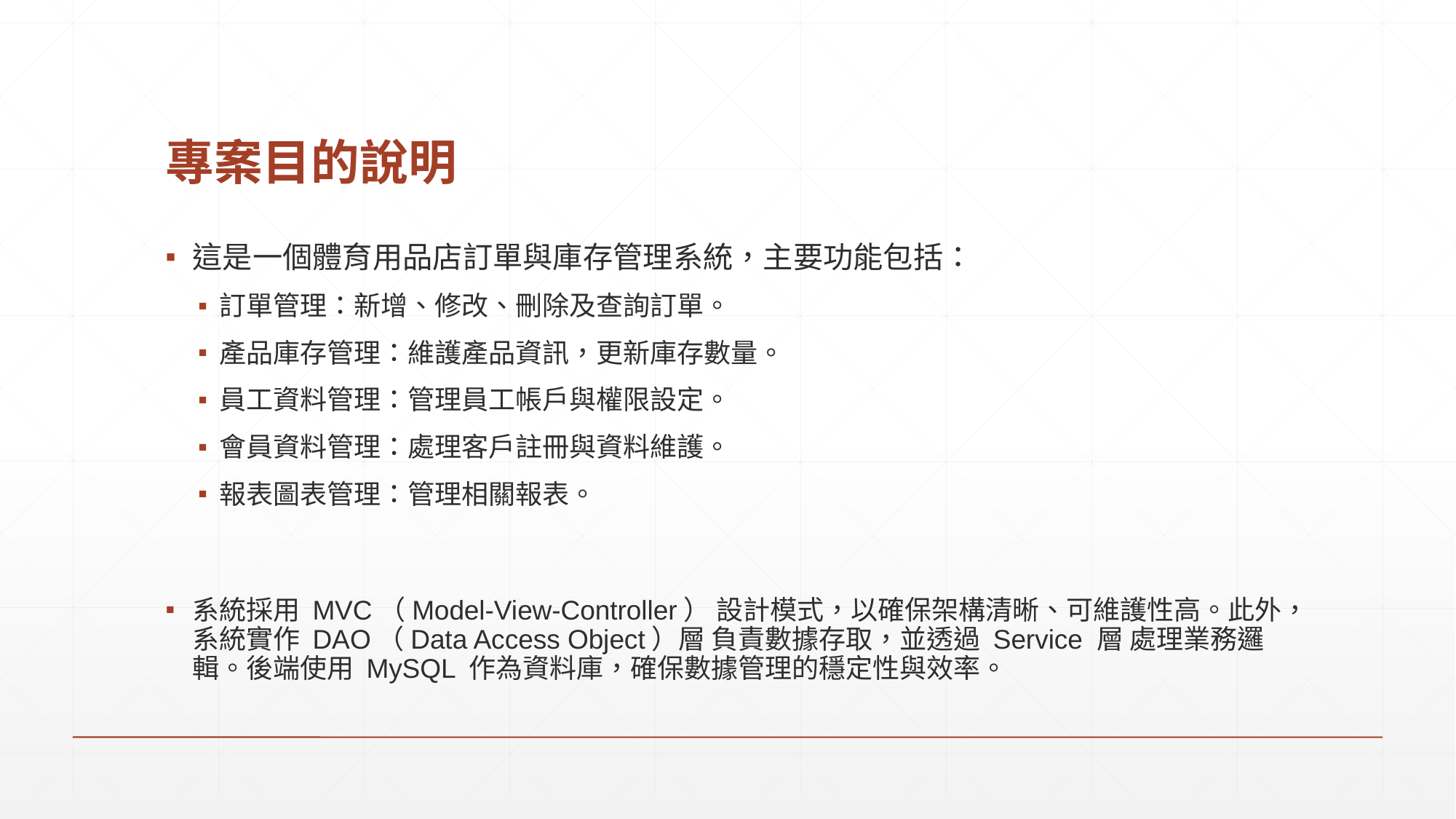

# 專案目的說明
這是一個體育用品店訂單與庫存管理系統，主要功能包括：
訂單管理：新增、修改、刪除及查詢訂單。
產品庫存管理：維護產品資訊，更新庫存數量。
員工資料管理：管理員工帳戶與權限設定。
會員資料管理：處理客戶註冊與資料維護。
報表圖表管理：管理相關報表。

系統採用 MVC（Model-View-Controller） 設計模式，以確保架構清晰、可維護性高。此外，系統實作 DAO（Data Access Object）層 負責數據存取，並透過 Service 層 處理業務邏輯。後端使用 MySQL 作為資料庫，確保數據管理的穩定性與效率。